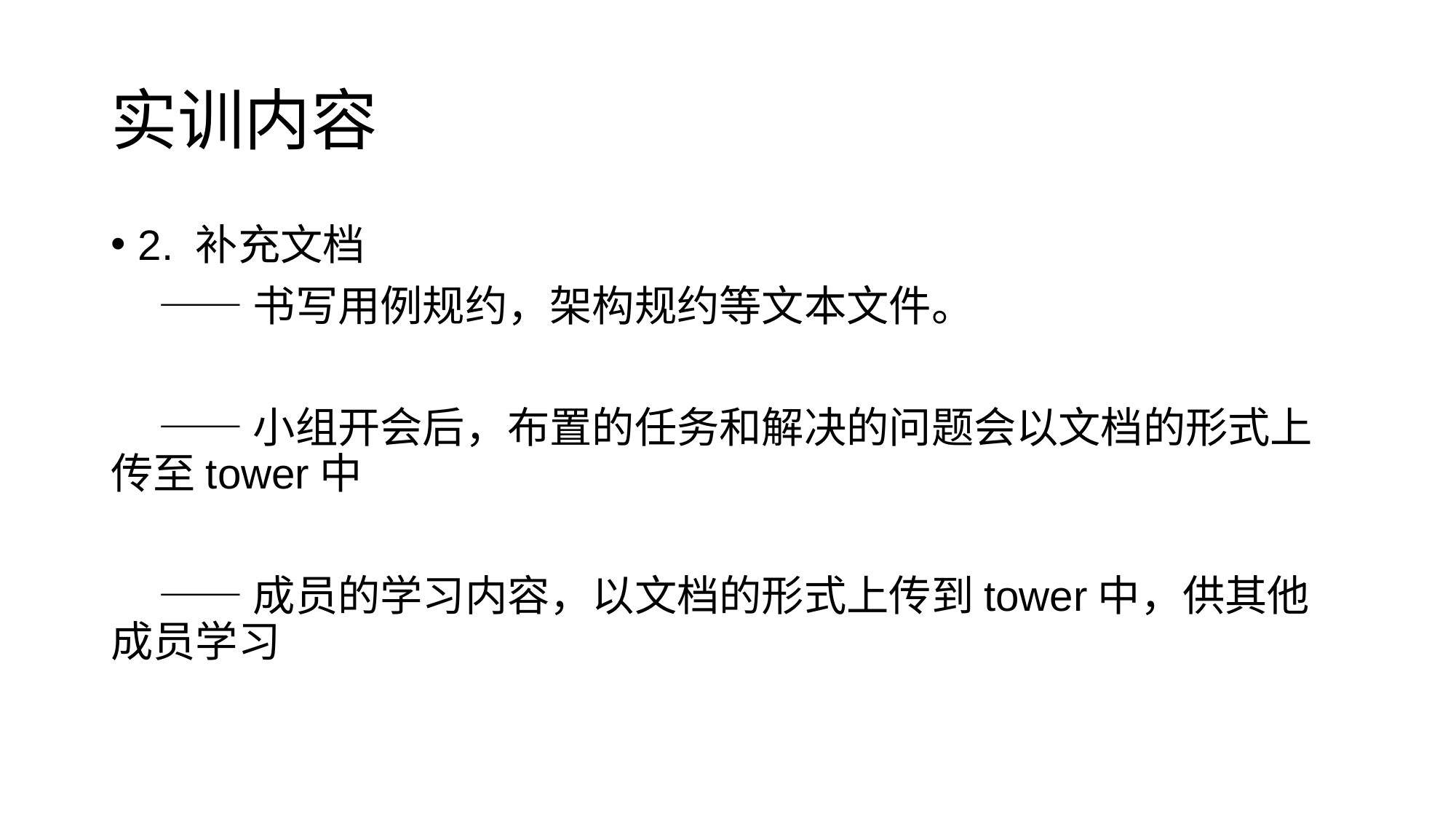

# 实训内容
2. 补充文档
     ——书写用例规约，架构规约等文本文件。

     ——小组开会后，布置的任务和解决的问题会以文档的形式上传至tower中

     ——成员的学习内容，以文档的形式上传到tower中，供其他成员学习